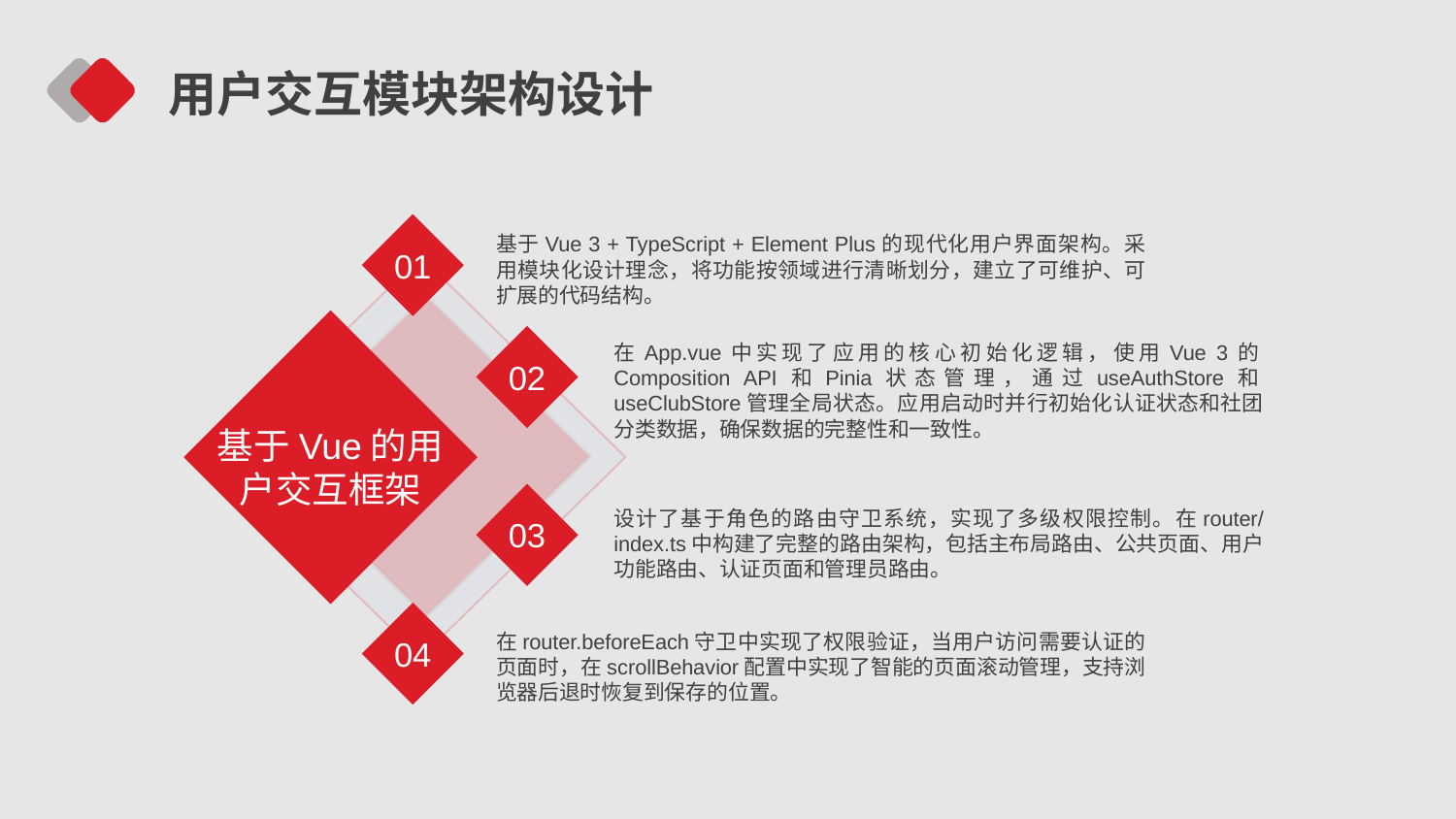

用户交互模块架构设计

01

02
03
04
基于Vue 3 + TypeScript + Element Plus的现代化用户界面架构。采用模块化设计理念，将功能按领域进行清晰划分，建立了可维护、可扩展的代码结构。
在App.vue中实现了应用的核心初始化逻辑，使用Vue 3的Composition API和Pinia状态管理，通过useAuthStore和useClubStore管理全局状态。应用启动时并行初始化认证状态和社团分类数据，确保数据的完整性和一致性。
基于Vue的用户交互框架
设计了基于角色的路由守卫系统，实现了多级权限控制。在router/index.ts中构建了完整的路由架构，包括主布局路由、公共页面、用户功能路由、认证页面和管理员路由。
在router.beforeEach守卫中实现了权限验证，当用户访问需要认证的页面时，在scrollBehavior配置中实现了智能的页面滚动管理，支持浏览器后退时恢复到保存的位置。